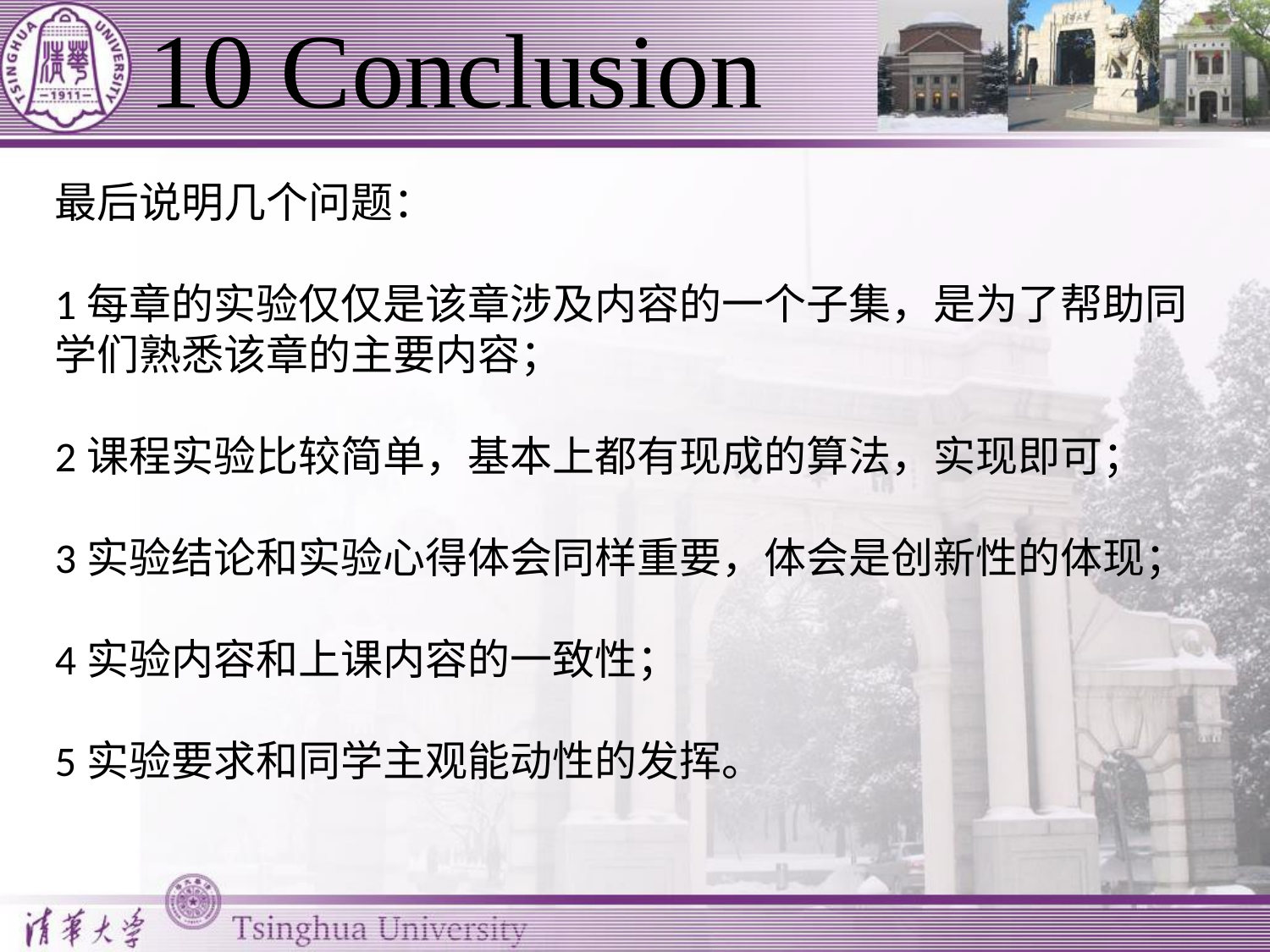

# 10 Conclusion
最后说明几个问题：

1每章的实验仅仅是该章涉及内容的一个子集，是为了帮助同学们熟悉该章的主要内容；

2课程实验比较简单，基本上都有现成的算法，实现即可；

3实验结论和实验心得体会同样重要，体会是创新性的体现；

4实验内容和上课内容的一致性；

5实验要求和同学主观能动性的发挥。